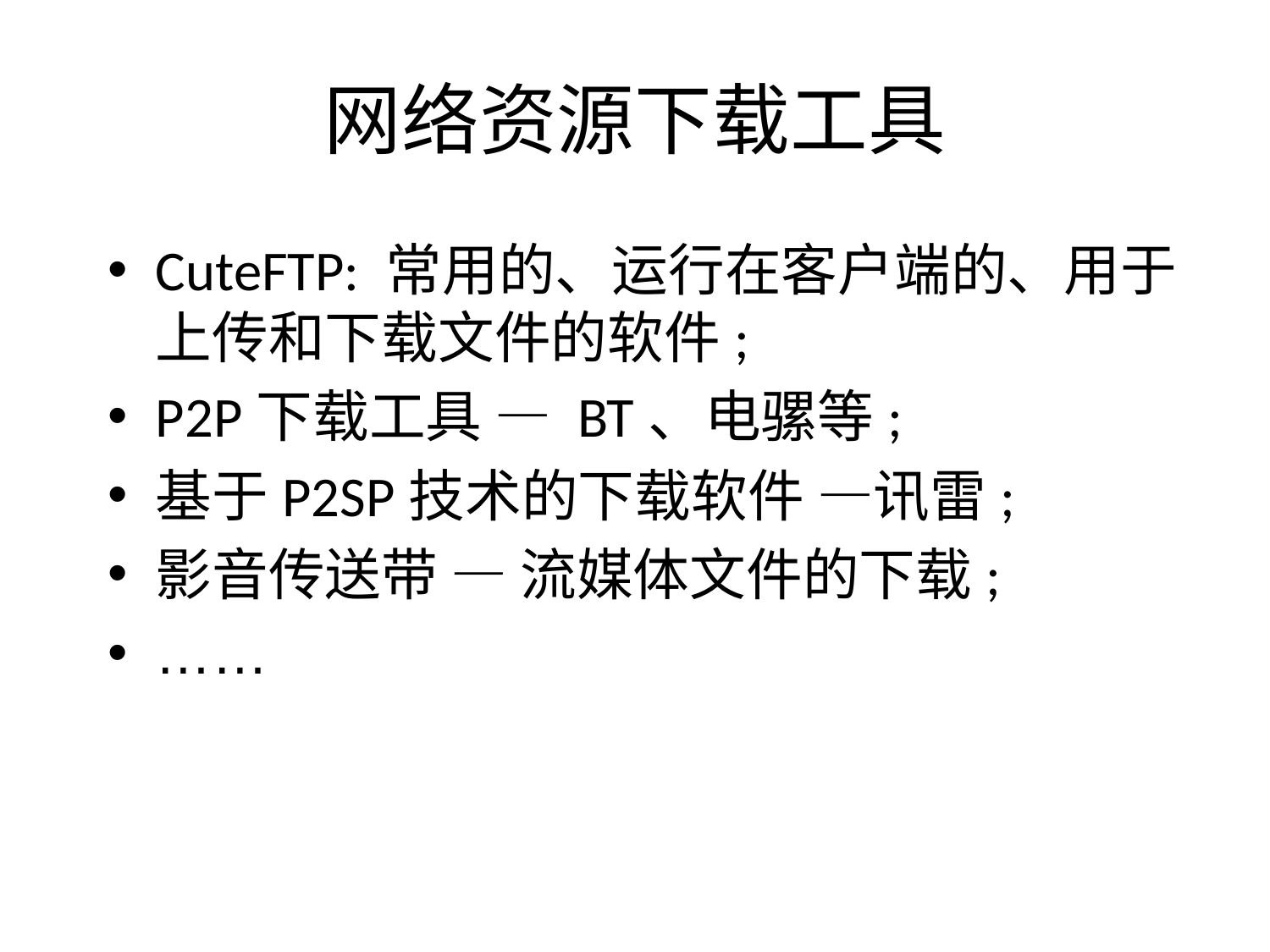

# 网络资源下载工具
CuteFTP: 常用的、运行在客户端的、用于上传和下载文件的软件;
P2P下载工具 — BT、电骡等;
基于P2SP技术的下载软件 —讯雷;
影音传送带 — 流媒体文件的下载;
……